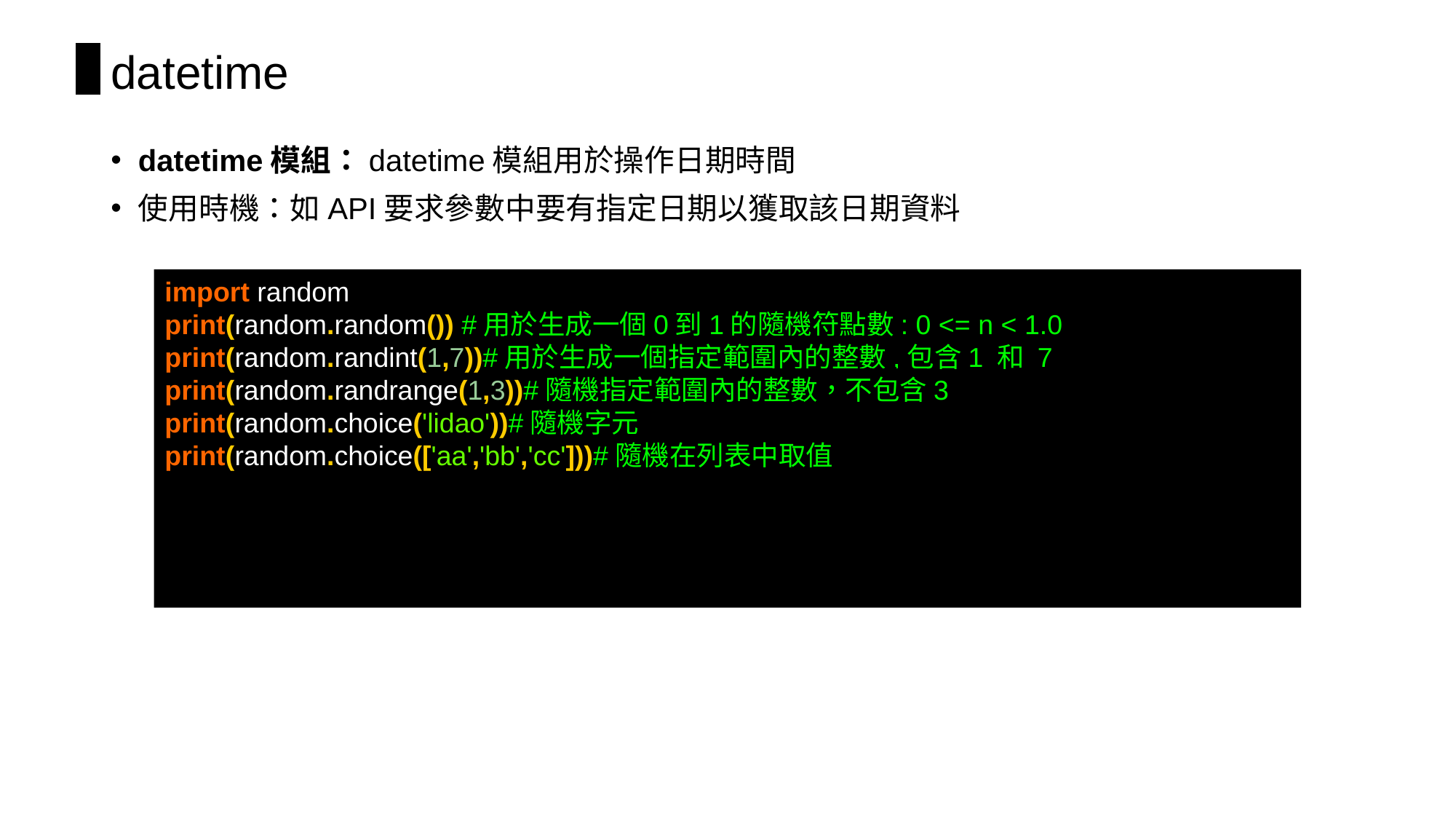

# datetime
datetime模組：datetime模組用於操作日期時間
使用時機：如API要求參數中要有指定日期以獲取該日期資料
import random
print(random.random()) #用於生成一個0到1的隨機符點數: 0 <= n < 1.0
print(random.randint(1,7))#用於生成一個指定範圍內的整數,包含1 和 7
print(random.randrange(1,3))#隨機指定範圍內的整數，不包含3
print(random.choice('lidao'))#隨機字元
print(random.choice(['aa','bb','cc']))#隨機在列表中取值